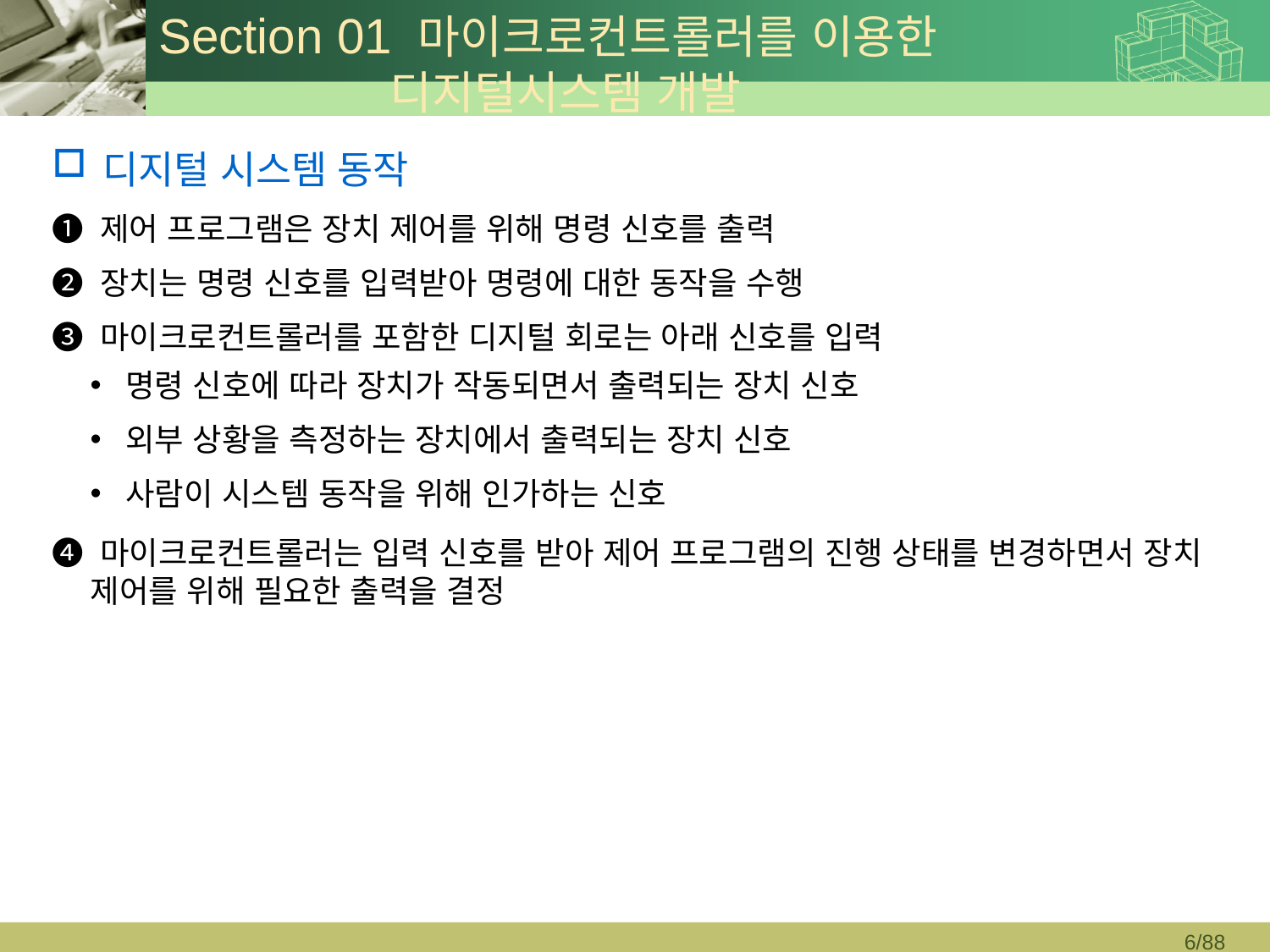

# Section 01 마이크로컨트롤러를 이용한 디지털시스템 개발
디지털 시스템 동작
❶ 제어 프로그램은 장치 제어를 위해 명령 신호를 출력
❷ 장치는 명령 신호를 입력받아 명령에 대한 동작을 수행
❸ 마이크로컨트롤러를 포함한 디지털 회로는 아래 신호를 입력
명령 신호에 따라 장치가 작동되면서 출력되는 장치 신호
외부 상황을 측정하는 장치에서 출력되는 장치 신호
사람이 시스템 동작을 위해 인가하는 신호
❹ 마이크로컨트롤러는 입력 신호를 받아 제어 프로그램의 진행 상태를 변경하면서 장치 제어를 위해 필요한 출력을 결정